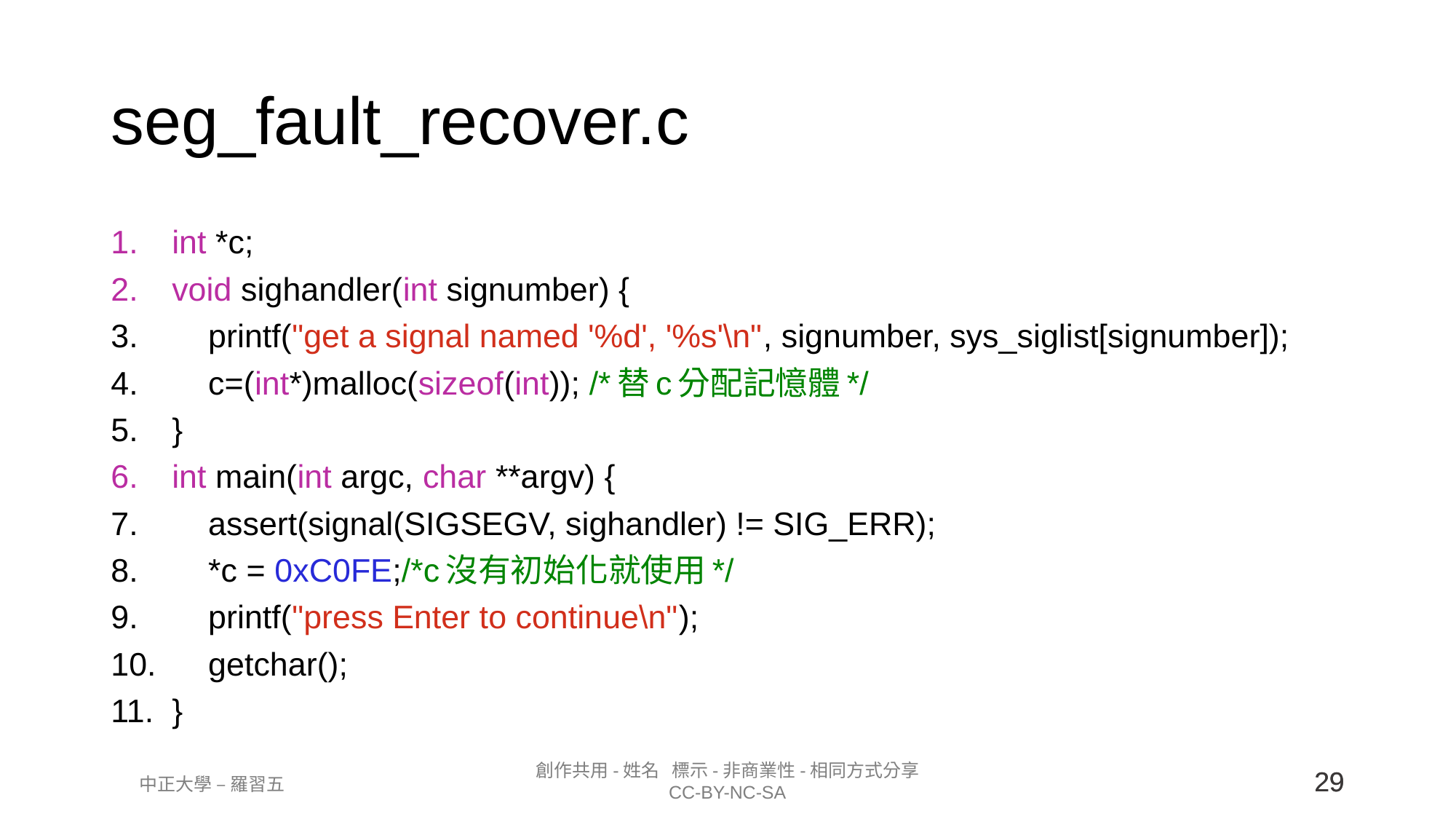

# seg_fault_recover.c
int *c;
void sighandler(int signumber) {
    printf("get a signal named '%d', '%s'\n", signumber, sys_siglist[signumber]);
    c=(int*)malloc(sizeof(int)); /*替c分配記憶體*/
}
int main(int argc, char **argv) {
    assert(signal(SIGSEGV, sighandler) != SIG_ERR);
    *c = 0xC0FE;/*c沒有初始化就使用*/
    printf("press Enter to continue\n");
    getchar();
}